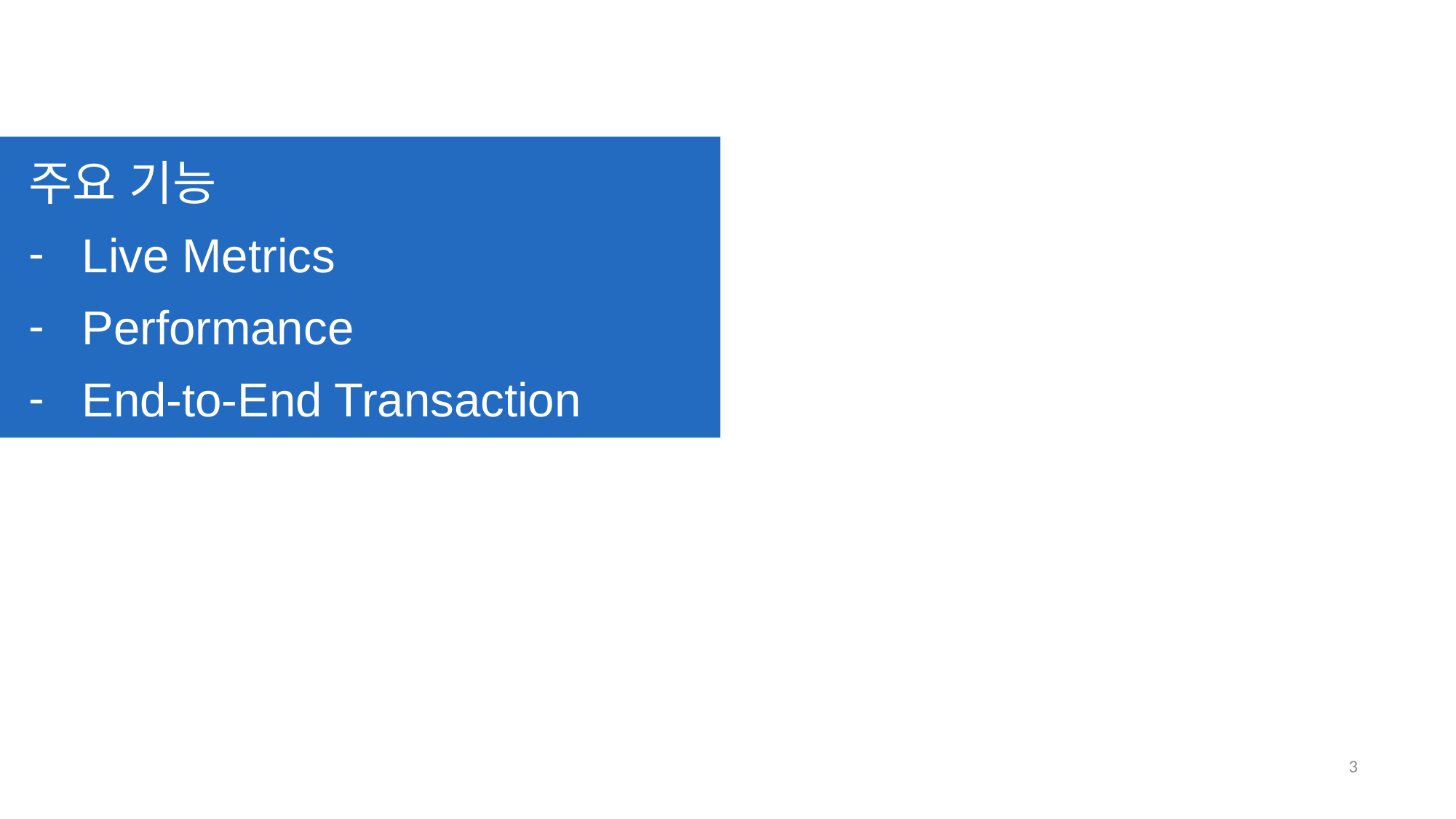

주요 기능
Live Metrics
Performance
End-to-End Transaction

3